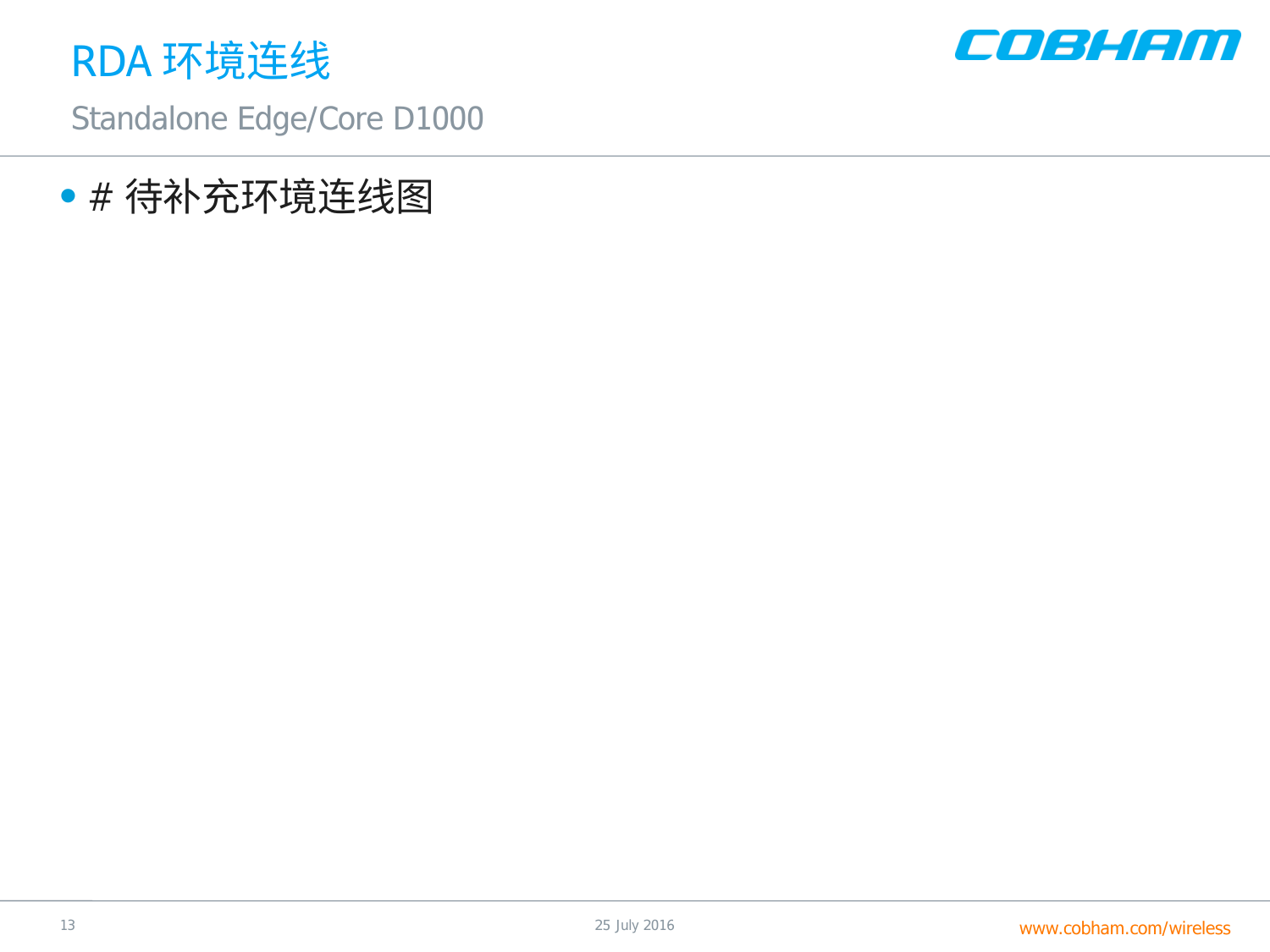

# RDA环境连线
Standalone Edge/Core D1000
#待补充环境连线图
13
25 July 2016